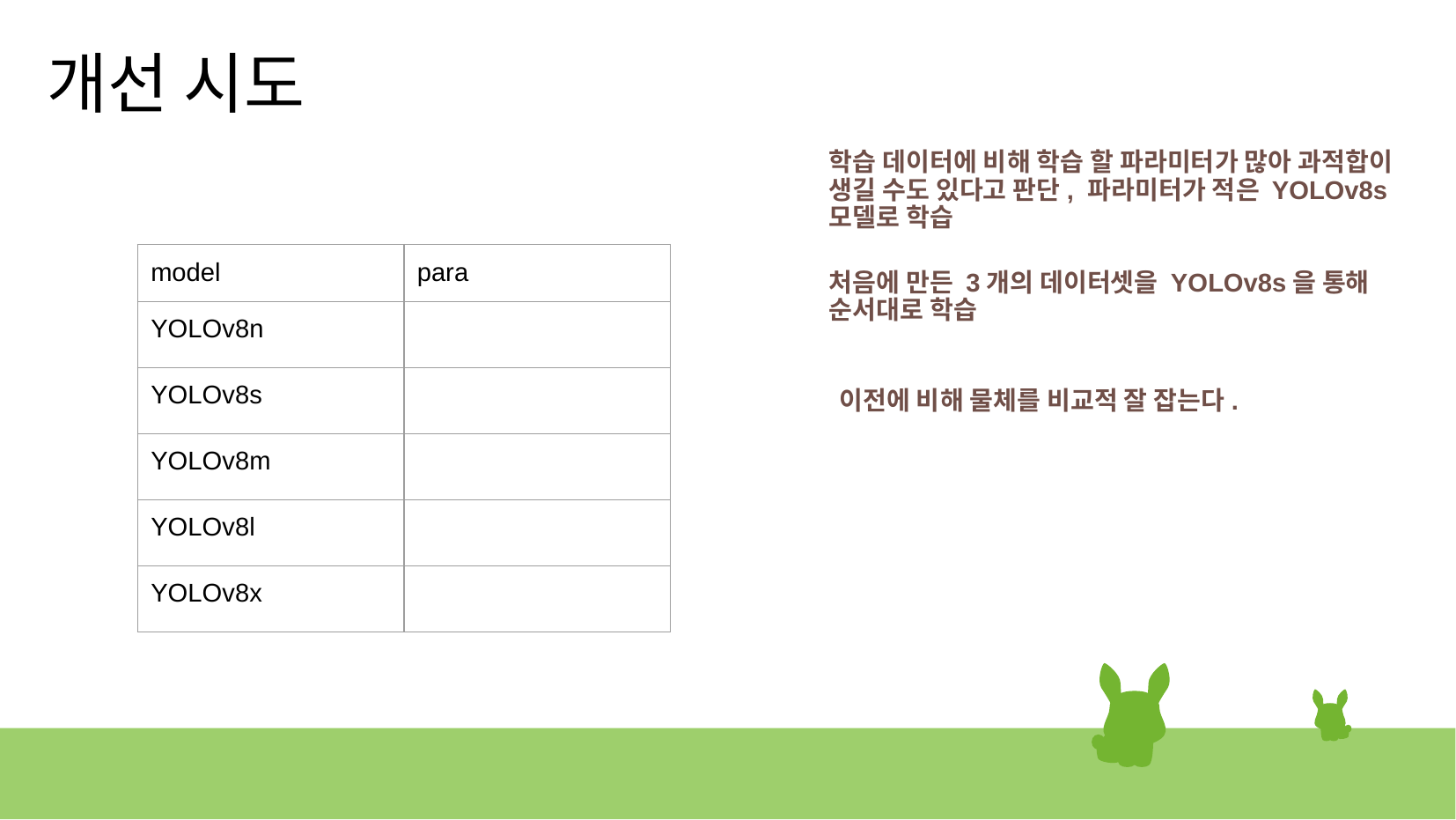

개선 시도
학습 데이터에 비해 학습 할 파라미터가 많아 과적합이 생길 수도 있다고 판단, 파라미터가 적은 YOLOv8s 모델로 학습
| model | para |
| --- | --- |
| YOLOv8n |  |
| YOLOv8s |  |
| YOLOv8m |  |
| YOLOv8l |  |
| YOLOv8x |  |
처음에 만든 3개의 데이터셋을 YOLOv8s을 통해 순서대로 학습
이전에 비해 물체를 비교적 잘 잡는다.